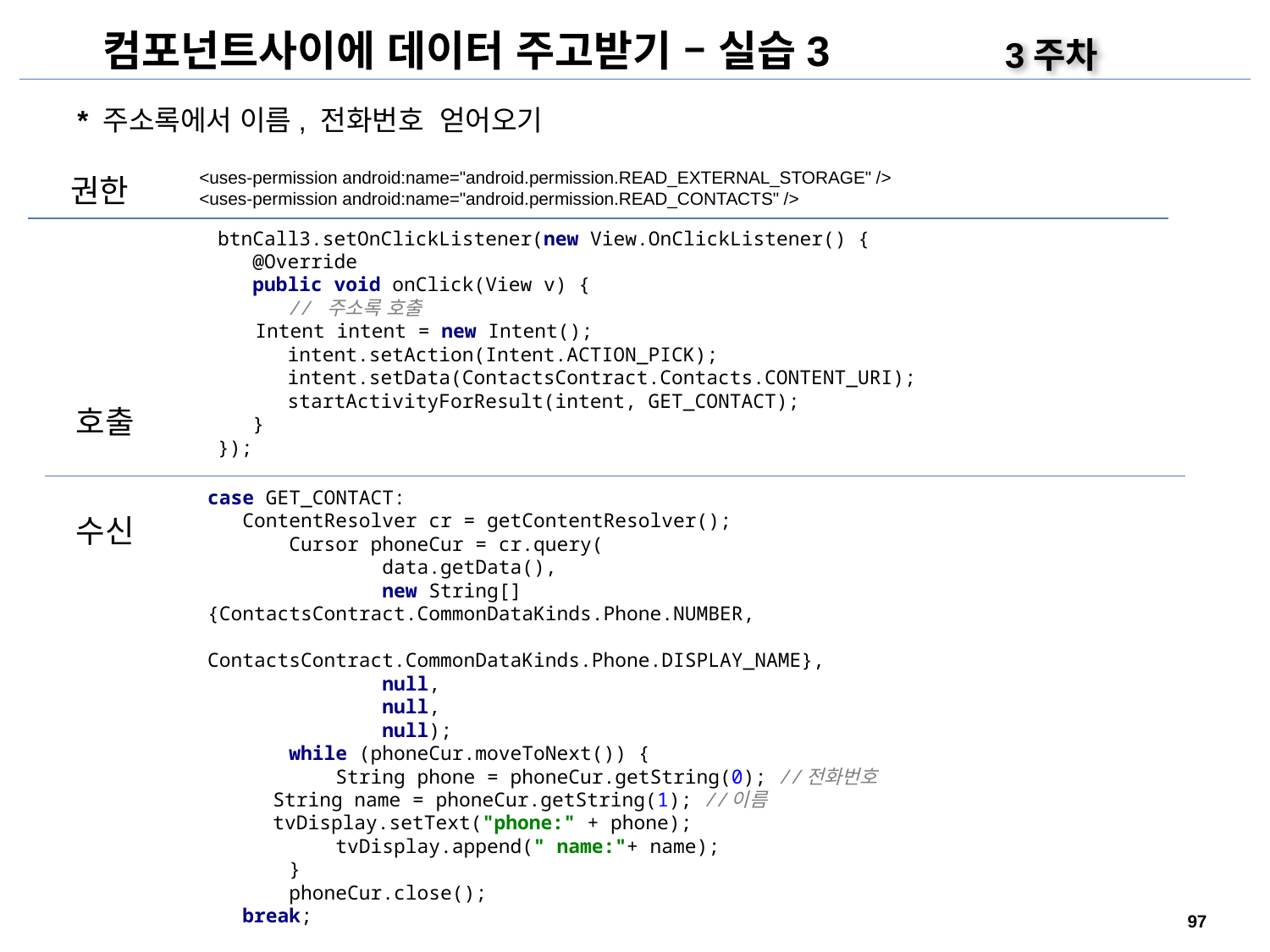

컴포넌트사이에 데이터 주고받기 – 실습3
3주차
* 주소록에서 이름, 전화번호  얻어오기
    <uses-permission android:name="android.permission.READ_EXTERNAL_STORAGE" />
    <uses-permission android:name="android.permission.READ_CONTACTS" />
권한
btnCall3.setOnClickListener(new View.OnClickListener() {
   @Override
   public void onClick(View v) {
      // 주소록 호출
      Intent intent = new Intent();
      intent.setAction(Intent.ACTION_PICK);
      intent.setData(ContactsContract.Contacts.CONTENT_URI);
      startActivityForResult(intent, GET_CONTACT);
   }
});
호출
case GET_CONTACT:
   ContentResolver cr = getContentResolver();
       Cursor phoneCur = cr.query(
               data.getData(),
               new String[]{ContactsContract.CommonDataKinds.Phone.NUMBER,
                      ContactsContract.CommonDataKinds.Phone.DISPLAY_NAME},
               null,
               null,
               null);
       while (phoneCur.moveToNext()) {
           String phone = phoneCur.getString(0); //전화번호
           String name = phoneCur.getString(1); //이름
           tvDisplay.setText("phone:" + phone);
           tvDisplay.append(" name:"+ name);
       }
       phoneCur.close();
   break;
수신